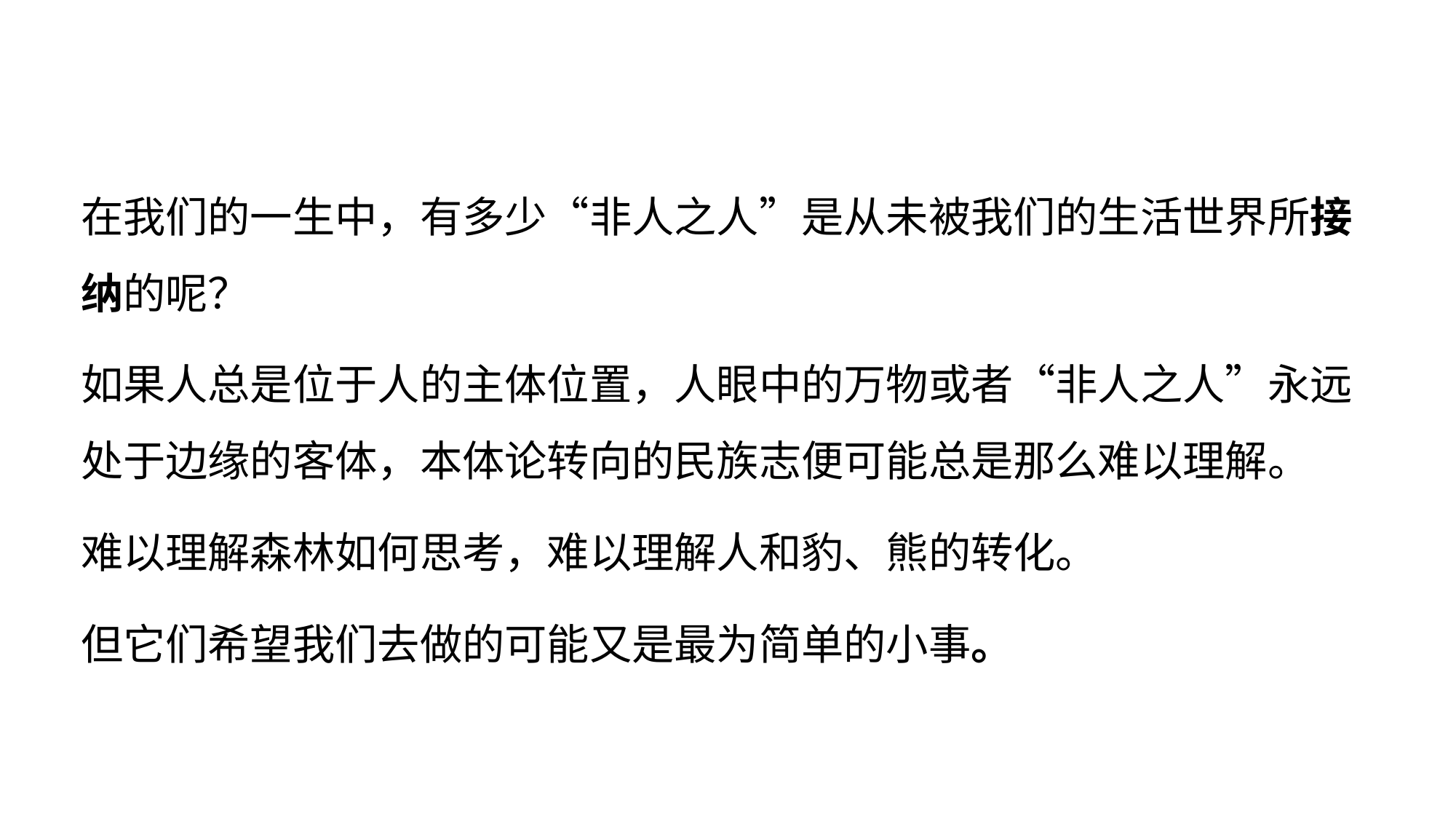

在我们的一生中，有多少“非人之人”是从未被我们的生活世界所接纳的呢？
如果人总是位于人的主体位置，人眼中的万物或者“非人之人”永远处于边缘的客体，本体论转向的民族志便可能总是那么难以理解。
难以理解森林如何思考，难以理解人和豹、熊的转化。
但它们希望我们去做的可能又是最为简单的小事。